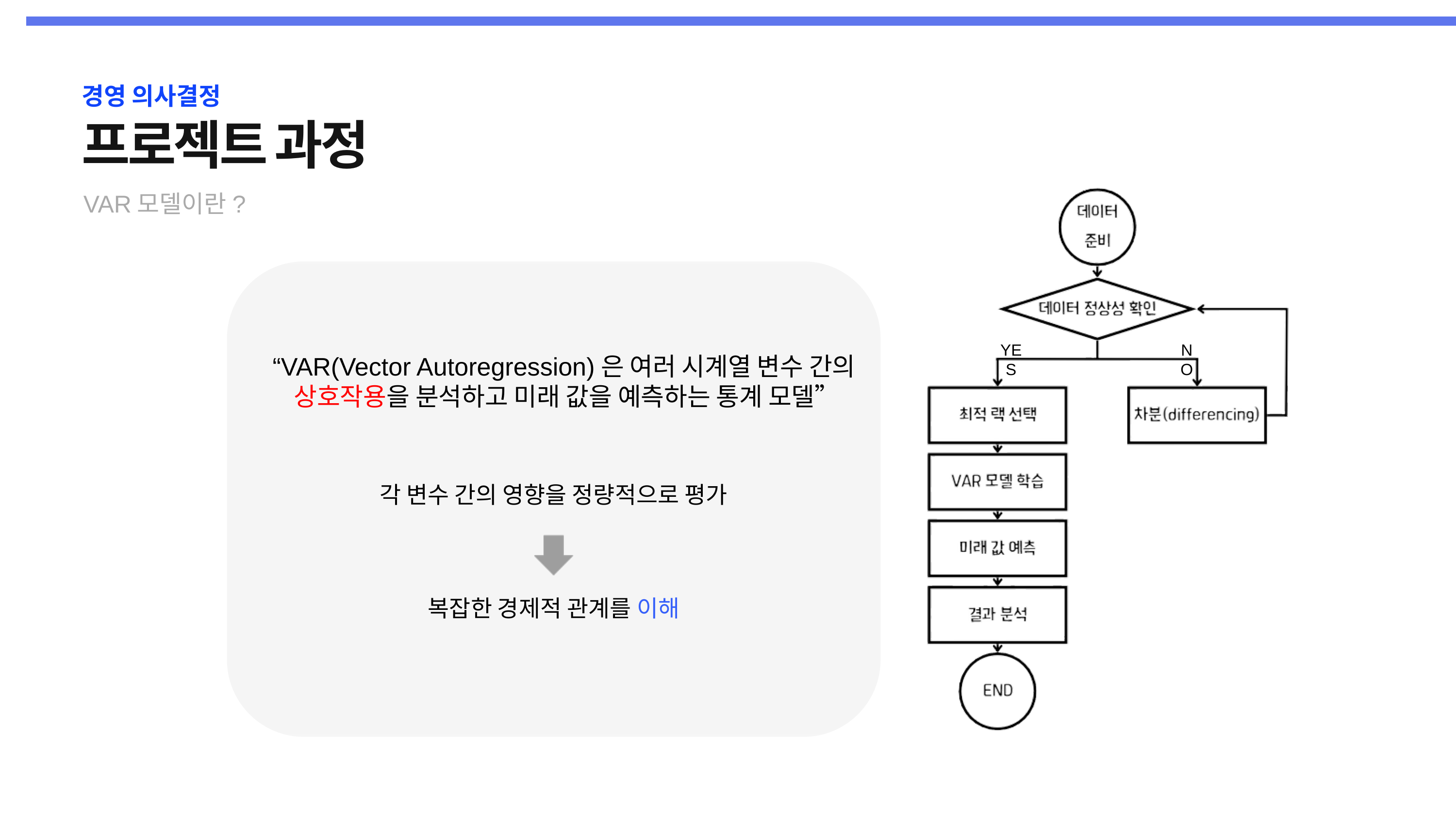

경영 의사결정

프로젝트 과정

VAR모델이란?

YES

NO

“VAR(Vector Autoregression)은 여러 시계열 변수 간의
상호작용을 분석하고 미래 값을 예측하는 통계 모델”

각 변수 간의 영향을 정량적으로 평가

복잡한 경제적 관계를 이해